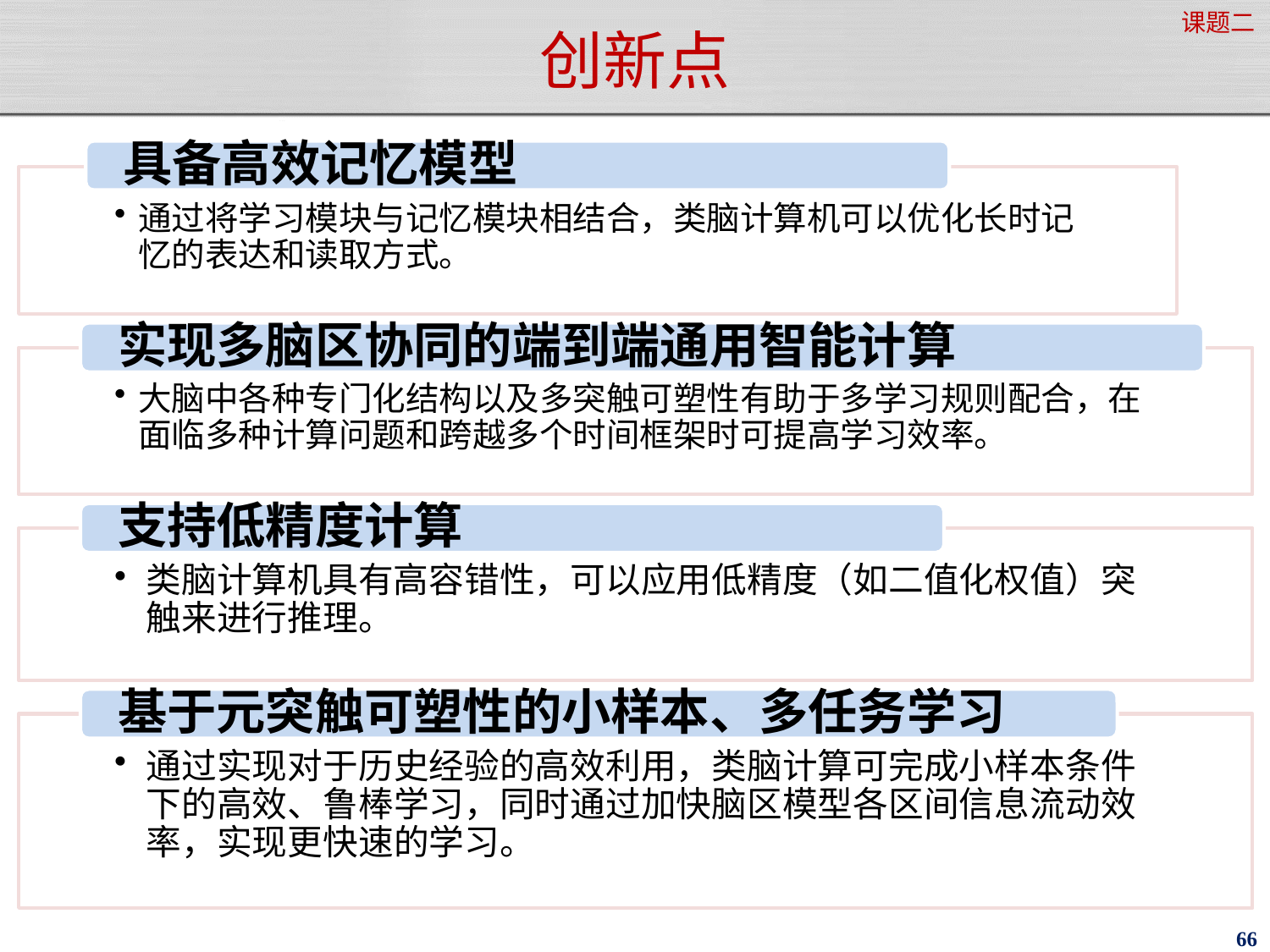

课题二
# 创新点
通过将学习模块与记忆模块相结合，类脑计算机可以优化长时记忆的表达和读取方式。
具备高效记忆模型
大脑中各种专门化结构以及多突触可塑性有助于多学习规则配合，在面临多种计算问题和跨越多个时间框架时可提高学习效率。
实现多脑区协同的端到端通用智能计算
类脑计算机具有高容错性，可以应用低精度（如二值化权值）突触来进行推理。
支持低精度计算
通过实现对于历史经验的高效利用，类脑计算可完成小样本条件下的高效、鲁棒学习，同时通过加快脑区模型各区间信息流动效率，实现更快速的学习。
基于元突触可塑性的小样本、多任务学习
66